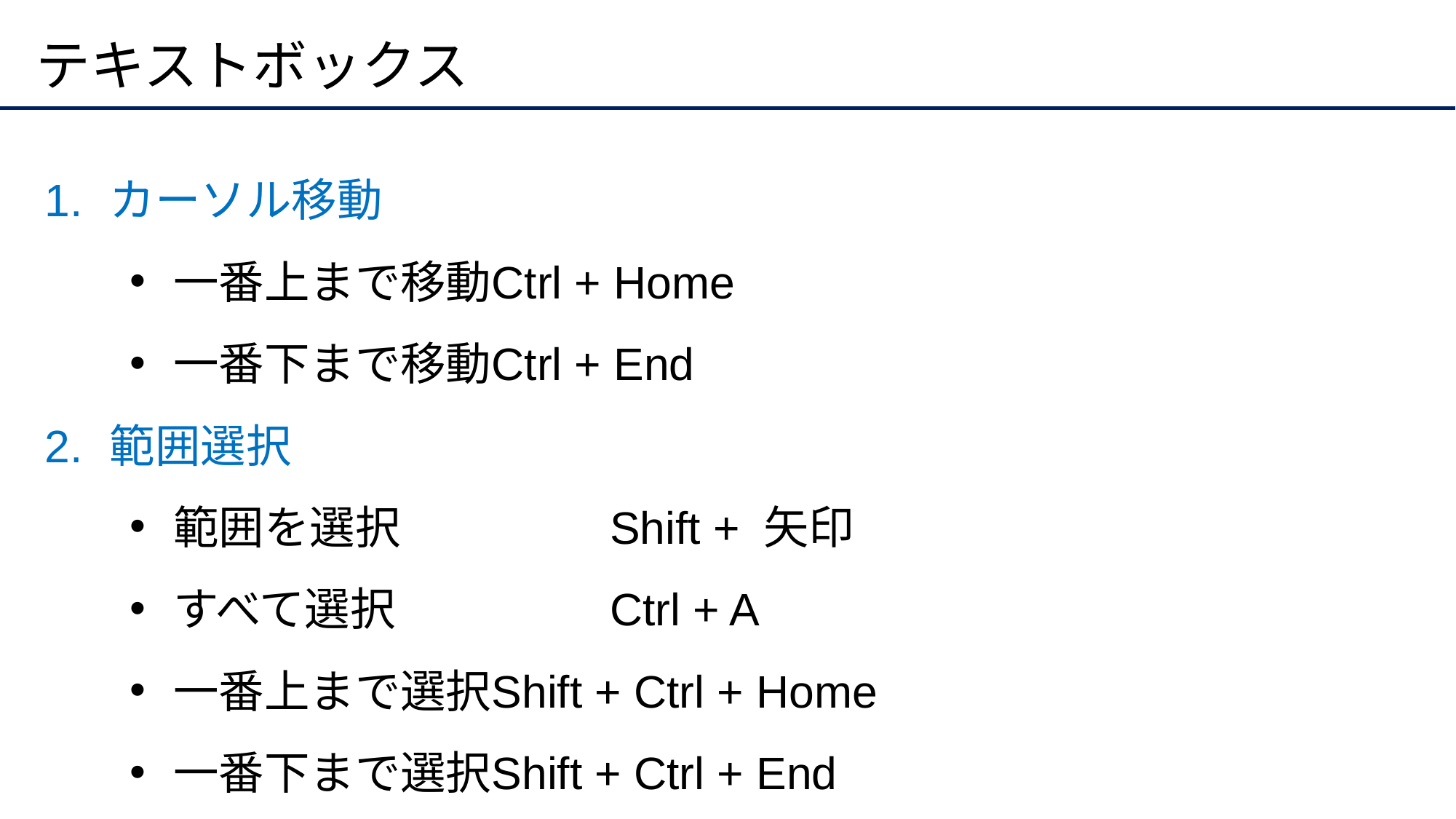

# テキストボックス
カーソル移動
一番上まで移動	Ctrl + Home
一番下まで移動	Ctrl + End
範囲選択
範囲を選択		Shift + 矢印
すべて選択		Ctrl + A
一番上まで選択	Shift + Ctrl + Home
一番下まで選択	Shift + Ctrl + End